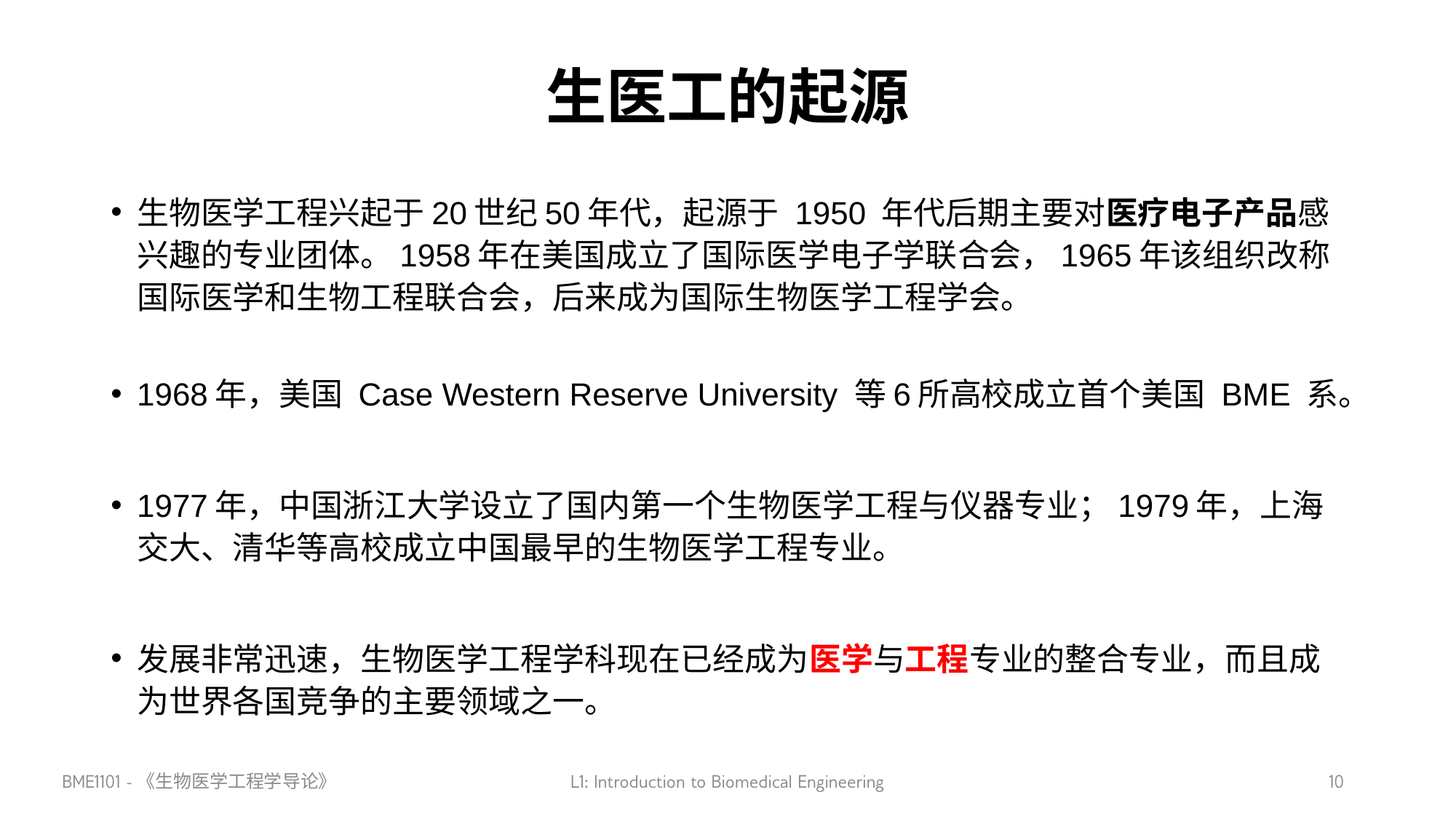

# 生医工的起源
生物医学工程兴起于20世纪50年代，起源于 1950 年代后期主要对医疗电子产品感兴趣的专业团体。1958年在美国成立了国际医学电子学联合会，1965年该组织改称国际医学和生物工程联合会，后来成为国际生物医学工程学会。

1968年，美国 Case Western Reserve University 等6所高校成立首个美国 BME 系。

1977年，中国浙江大学设立了国内第一个生物医学工程与仪器专业；1979年，上海交大、清华等高校成立中国最早的生物医学工程专业。

发展非常迅速，生物医学工程学科现在已经成为医学与工程专业的整合专业，而且成为世界各国竞争的主要领域之一。
BME1101 -《生物医学工程学导论》
L1: Introduction to Biomedical Engineering
10